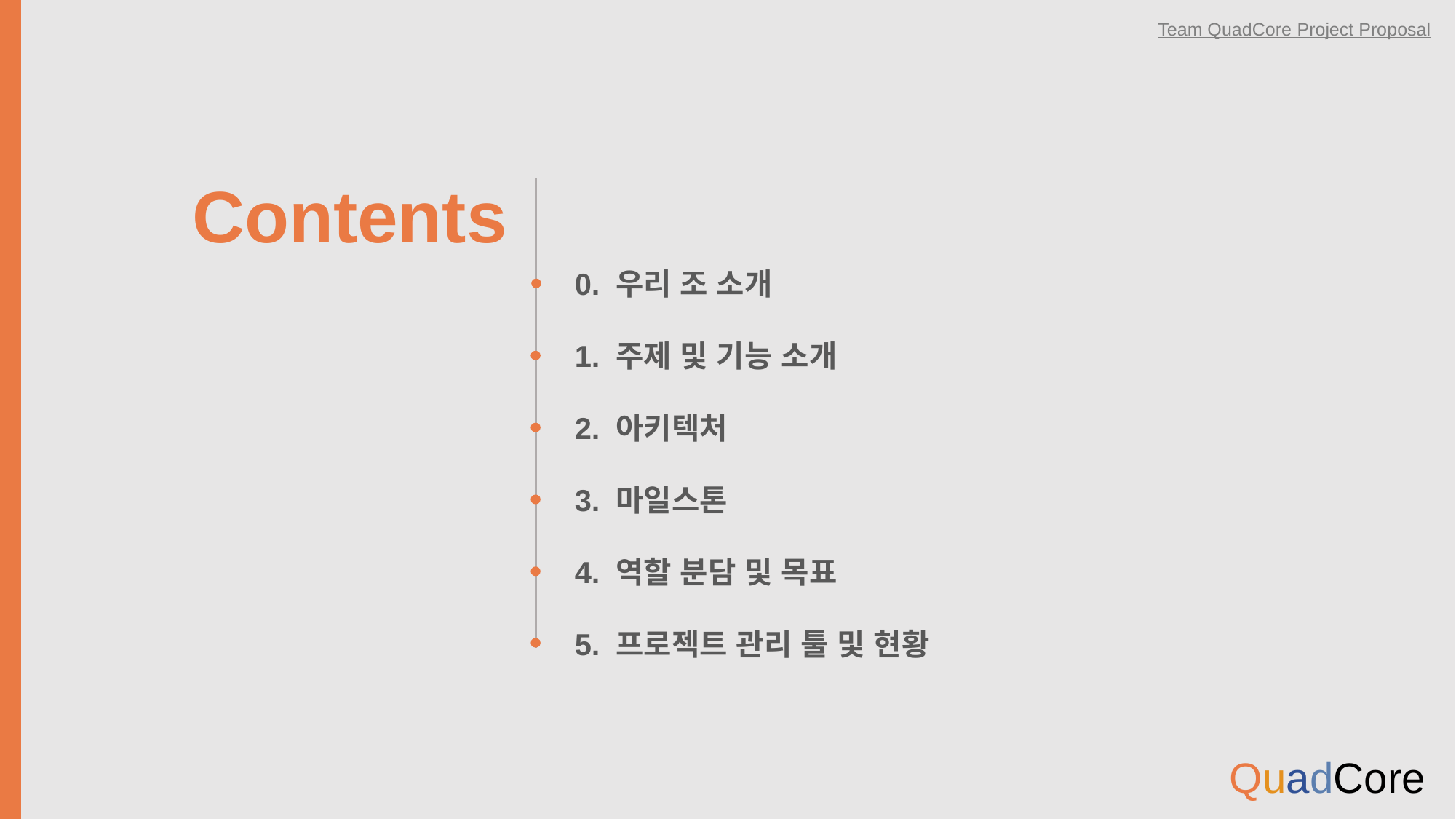

Contents

0. 우리 조 소개
1. 주제 및 기능 소개
2. 아키텍처
3. 마일스톤
4. 역할 분담 및 목표
5. 프로젝트 관리 툴 및 현황
QuadCore